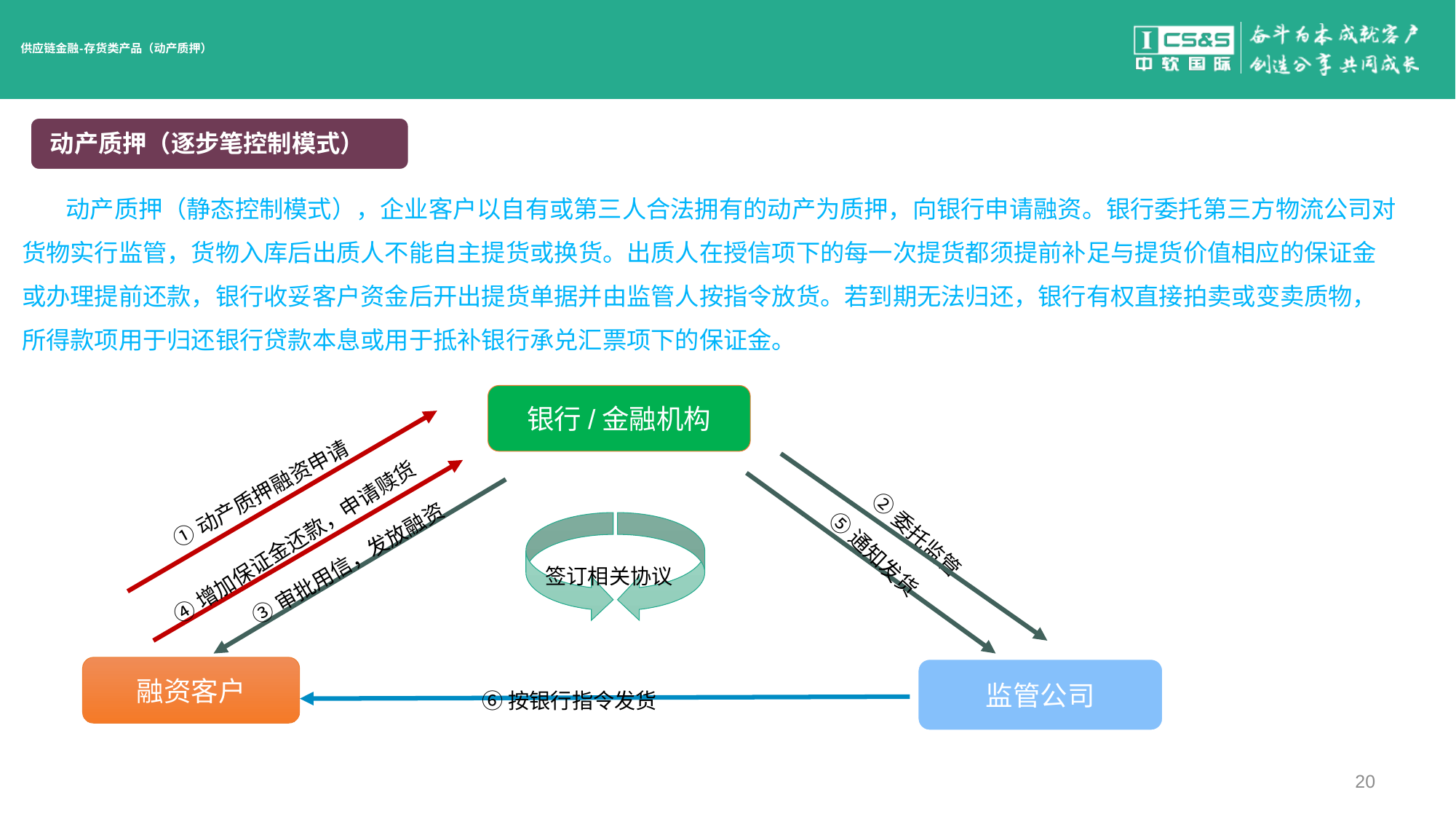

# 供应链金融-存货类产品（动产质押）
动产质押（逐步笔控制模式）

       动产质押（静态控制模式），企业客户以自有或第三人合法拥有的动产为质押，向银行申请融资。银行委托第三方物流公司对货物实行监管，货物入库后出质人不能自主提货或换货。出质人在授信项下的每一次提货都须提前补足与提货价值相应的保证金或办理提前还款，银行收妥客户资金后开出提货单据并由监管人按指令放货。若到期无法归还，银行有权直接拍卖或变卖质物，所得款项用于归还银行贷款本息或用于抵补银行承兑汇票项下的保证金。
银行/金融机构

①动产质押融资申请

②委托监管
④增加保证金还款，申请赎货

⑤通知发货
③审批用信，发放融资
签订相关协议
融资客户
监管公司
 ⑥按银行指令发货

20